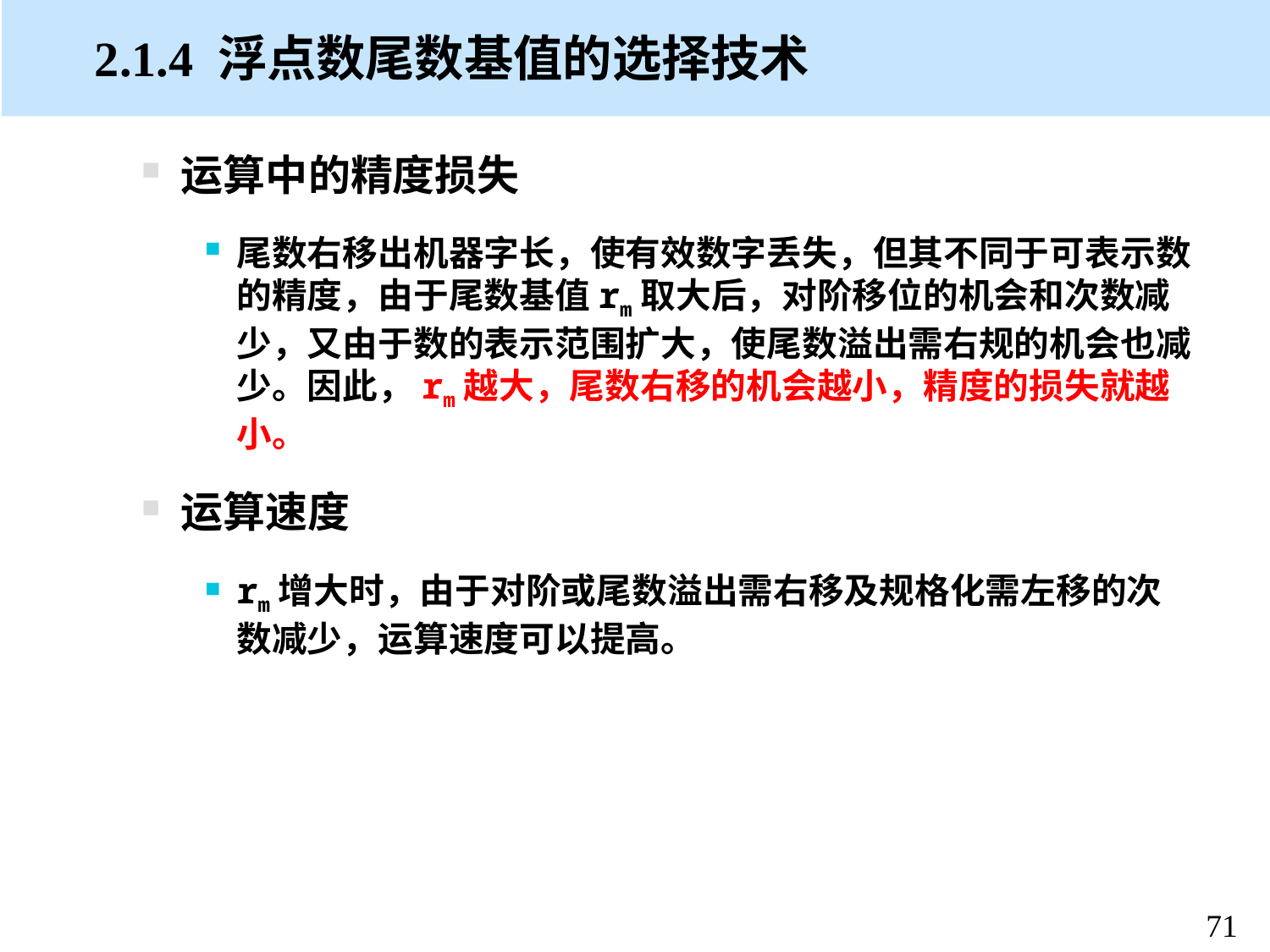

# 2.1.4 浮点数尾数基值的选择技术
运算中的精度损失
尾数右移出机器字长，使有效数字丢失，但其不同于可表示数的精度，由于尾数基值rm取大后，对阶移位的机会和次数减少，又由于数的表示范围扩大，使尾数溢出需右规的机会也减少。因此，rm越大，尾数右移的机会越小，精度的损失就越小。
运算速度
rm增大时，由于对阶或尾数溢出需右移及规格化需左移的次数减少，运算速度可以提高。